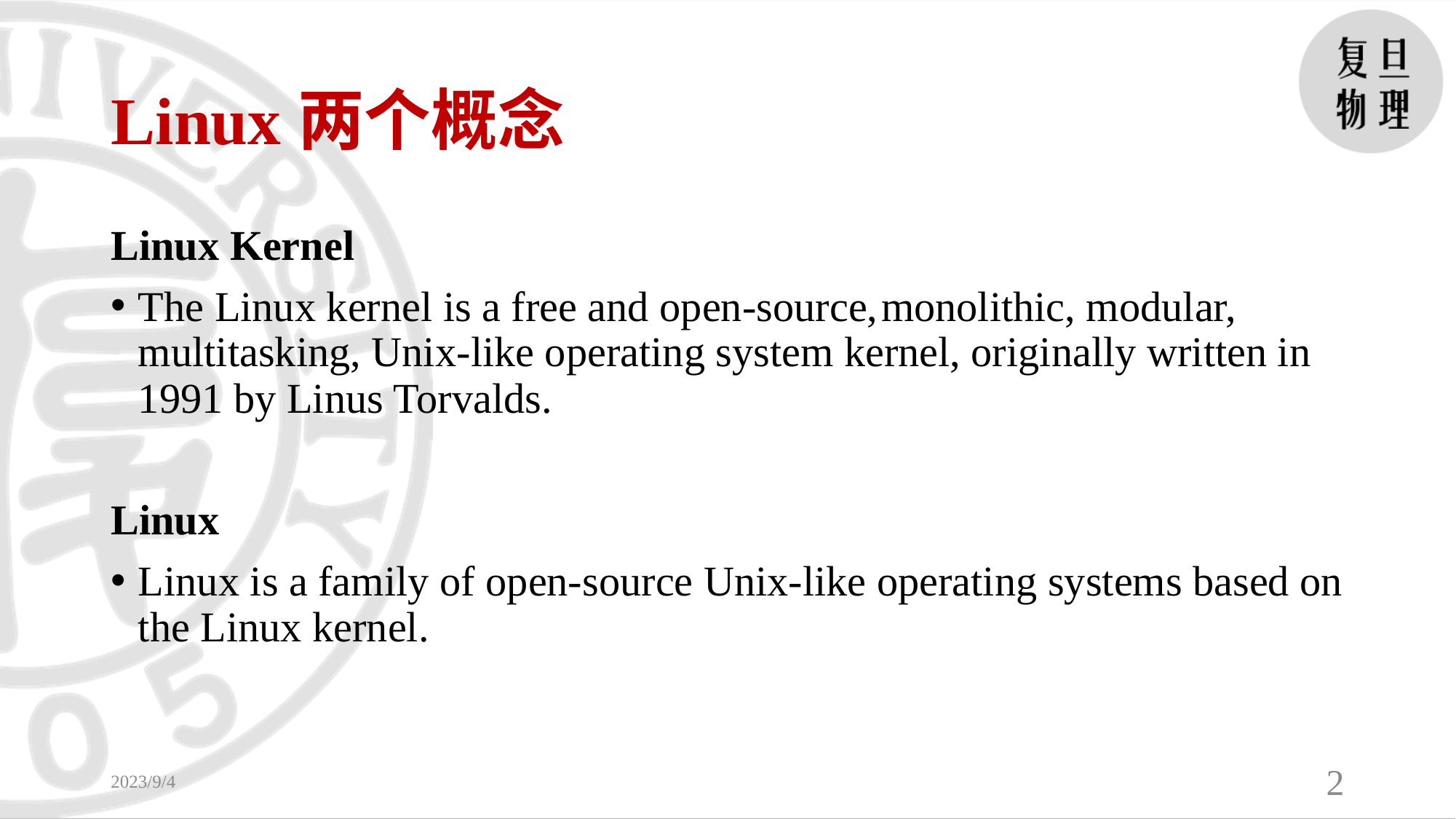

# Linux两个概念
Linux Kernel
The Linux kernel is a free and open-source, monolithic, modular, multitasking, Unix-like operating system kernel, originally written in 1991 by Linus Torvalds.

Linux
Linux is a family of open-source Unix-like operating systems based on the Linux kernel.

2023/9/4

2